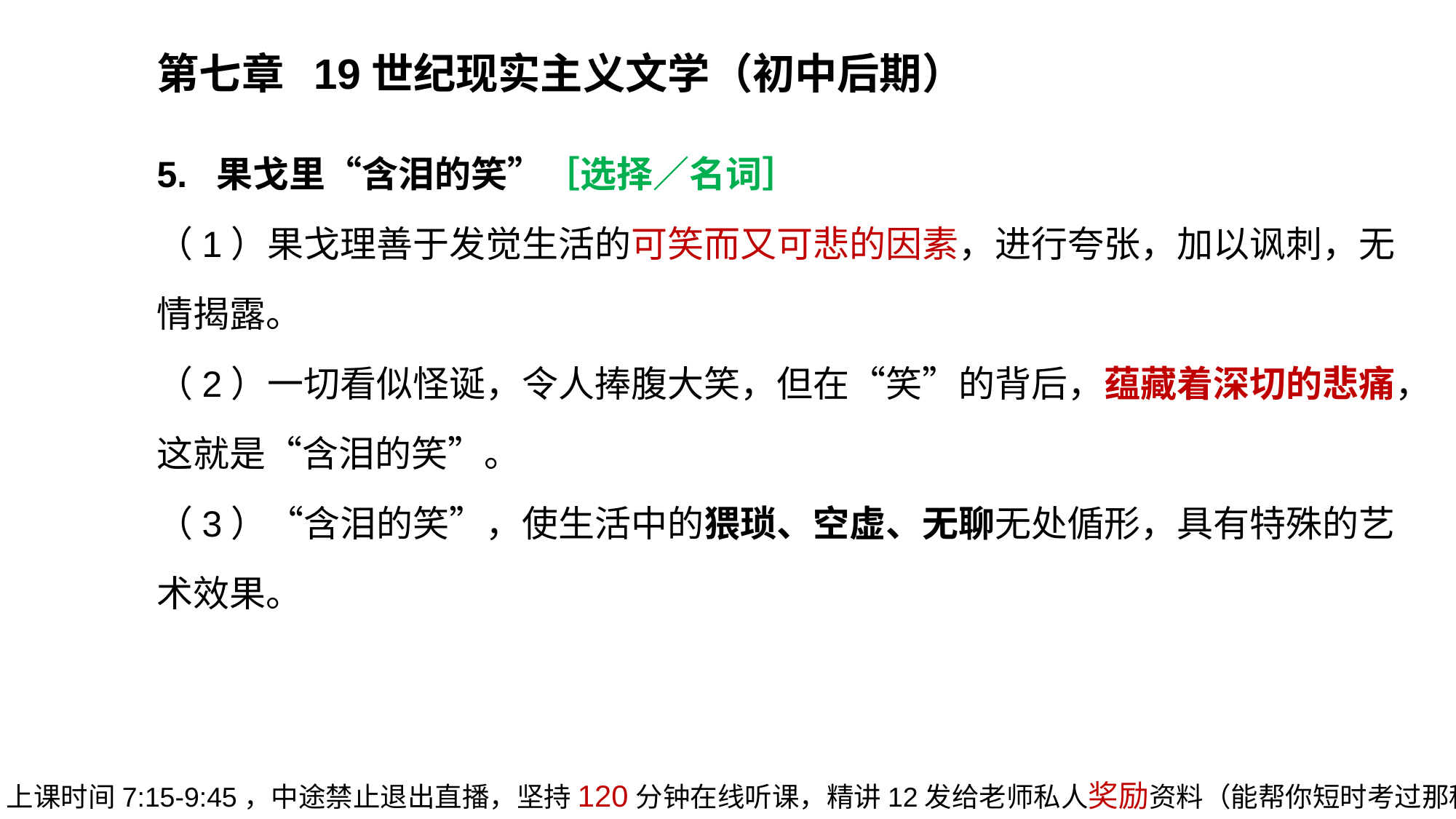

第七章  19世纪现实主义文学（初中后期）
5.  果戈里“含泪的笑”［选择／名词］
（1）果戈理善于发觉生活的可笑而又可悲的因素，进行夸张，加以讽刺，无情揭露。
（2）一切看似怪诞，令人捧腹大笑，但在“笑”的背后，蕴藏着深切的悲痛，这就是“含泪的笑”。
（3）“含泪的笑”，使生活中的猥琐、空虚、无聊无处偱形，具有特殊的艺术效果。